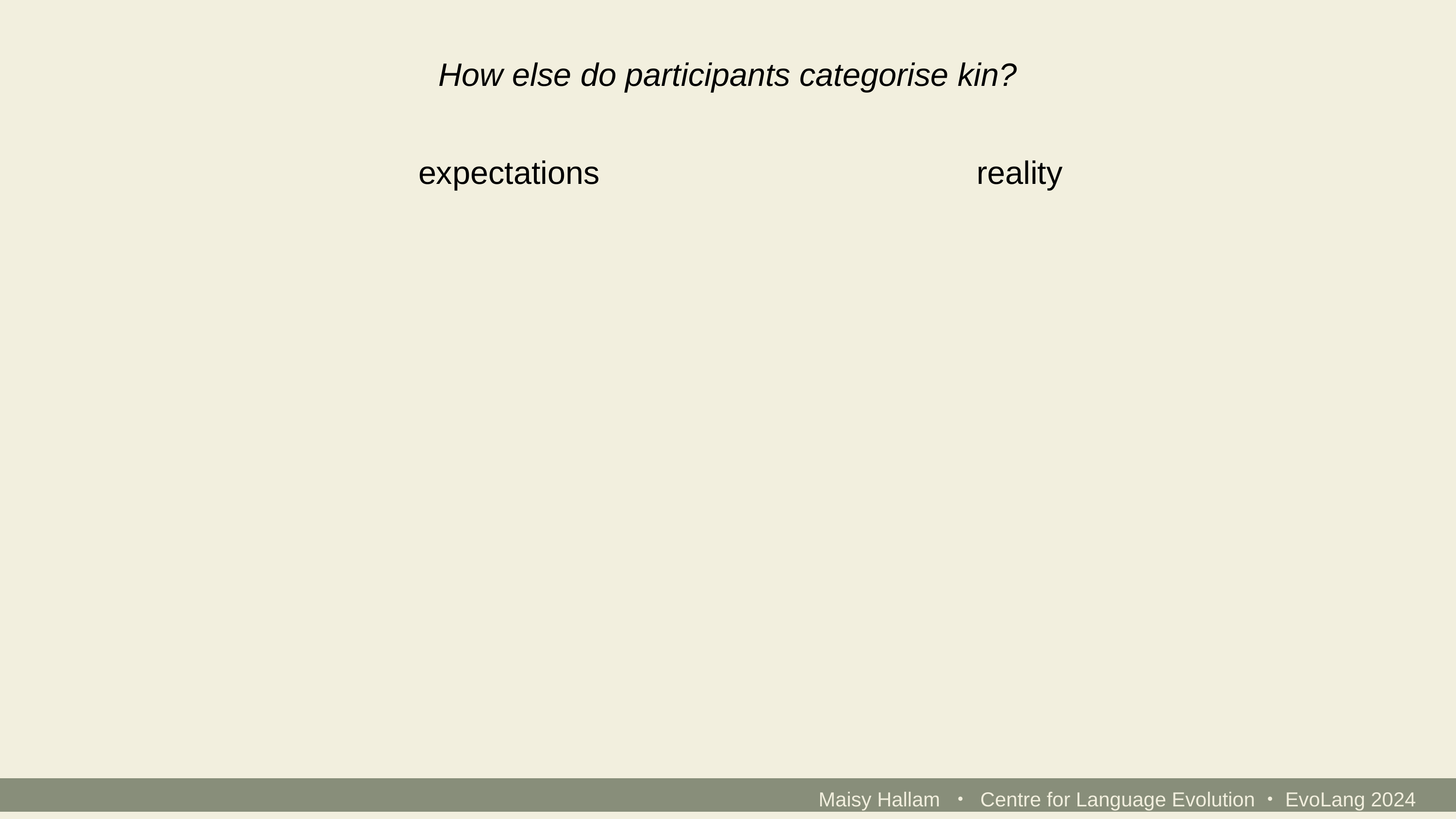

How else do participants categorise kin?
expectations
reality

Maisy Hallam ・ Centre for Language Evolution・EvoLang 2024